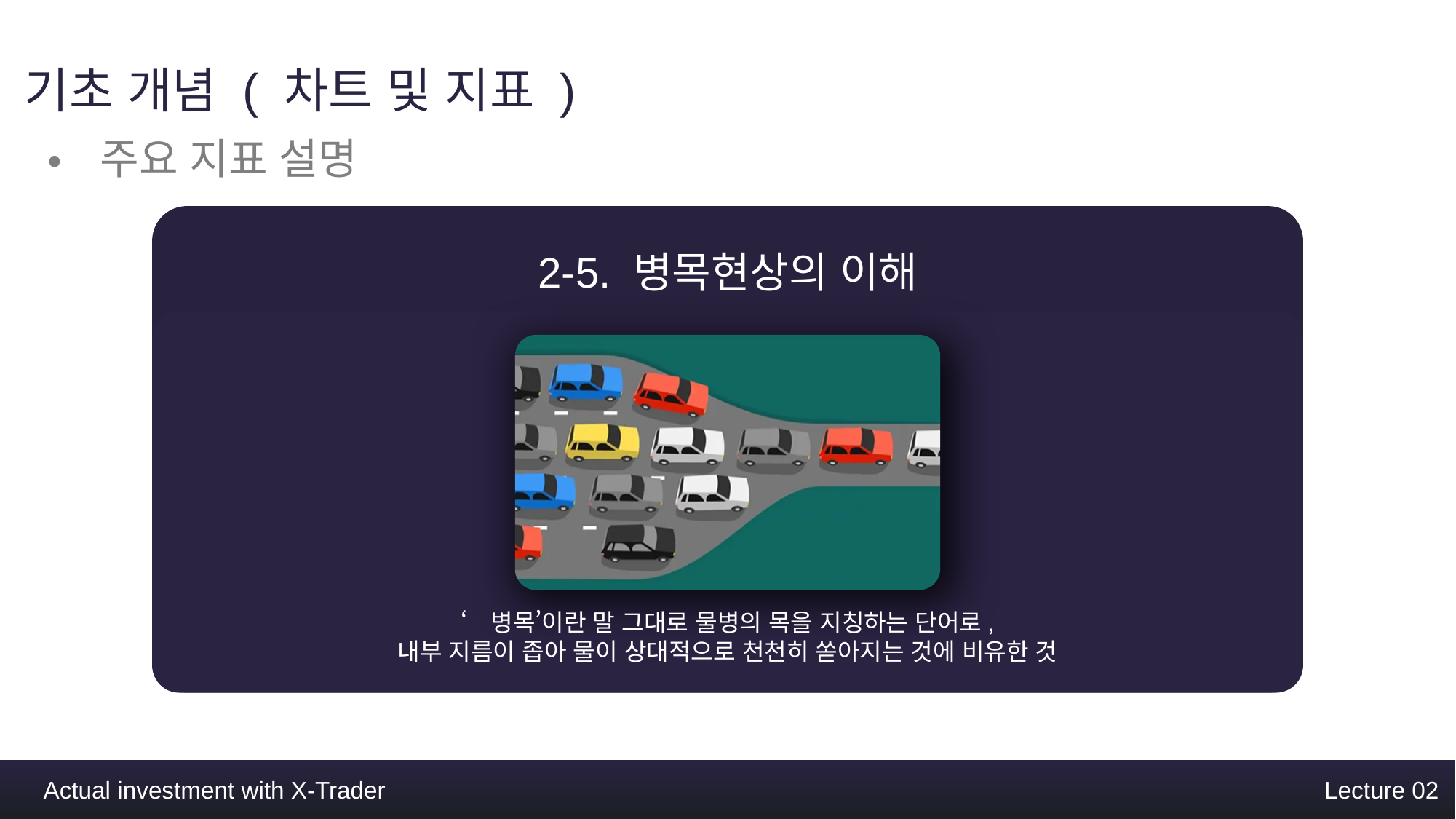

기초 개념 ( 차트 및 지표 )
•주요 지표 설명

2-5. 병목현상의 이해

‘병목’이란 말 그대로 물병의 목을 지칭하는 단어로,
내부 지름이 좁아 물이 상대적으로 천천히 쏟아지는 것에 비유한 것

Actual investment with X-Trader
Lecture 02